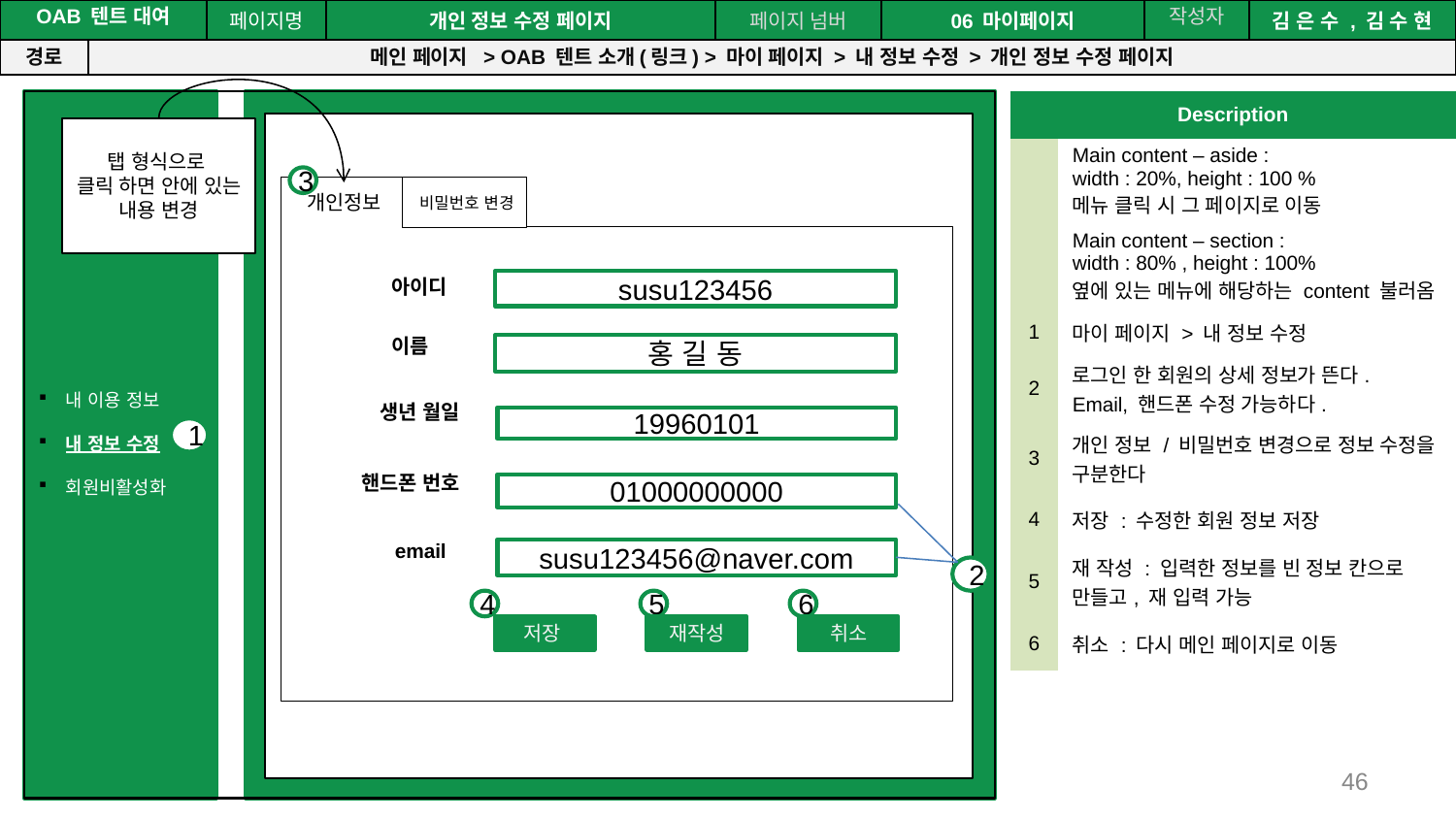

공간(오피스) 대여 시스템
| OAB 텐트 대여 |  | 페이지명 | 개인 정보 수정 페이지 | 페이지 넘버 | 06 마이페이지 | 작성자 | 김 은 수 , 김 수 현 |
| --- | --- | --- | --- | --- | --- | --- | --- |
| 경로 | 메인 페이지 > OAB 텐트 소개(링크) > 마이 페이지 > 내 정보 수정 > 개인 정보 수정 페이지 |  |  |  |  |  |  |

내 이용 정보
내 정보 수정
회원비활성화

| Description |  |
| --- | --- |
|  | Main content – aside : width : 20%, height : 100 % 메뉴 클릭 시 그 페이지로 이동 |
|  | Main content – section : width : 80% , height : 100% 옆에 있는 메뉴에 해당하는 content 불러옴 |
| 1 | 마이 페이지 > 내 정보 수정 |
| 2 | 로그인 한 회원의 상세 정보가 뜬다. Email, 핸드폰 수정 가능하다. |
| 3 | 개인 정보 / 비밀번호 변경으로 정보 수정을 구분한다 |
| 4 | 저장 : 수정한 회원 정보 저장 |
| 5 | 재 작성 : 입력한 정보를 빈 정보 칸으로 만들고, 재 입력 가능 |
| 6 | 취소 : 다시 메인 페이지로 이동 |
탭 형식으로
클릭 하면 안에 있는 내용 변경
3

개인정보
비밀번호 변경
아이디
susu123456
이름
홍 길 동
생년 월일
19960101
핸드폰 번호
01000000000
 email
susu123456@naver.com
2
4
5
6
1
저장
재작성
취소
46